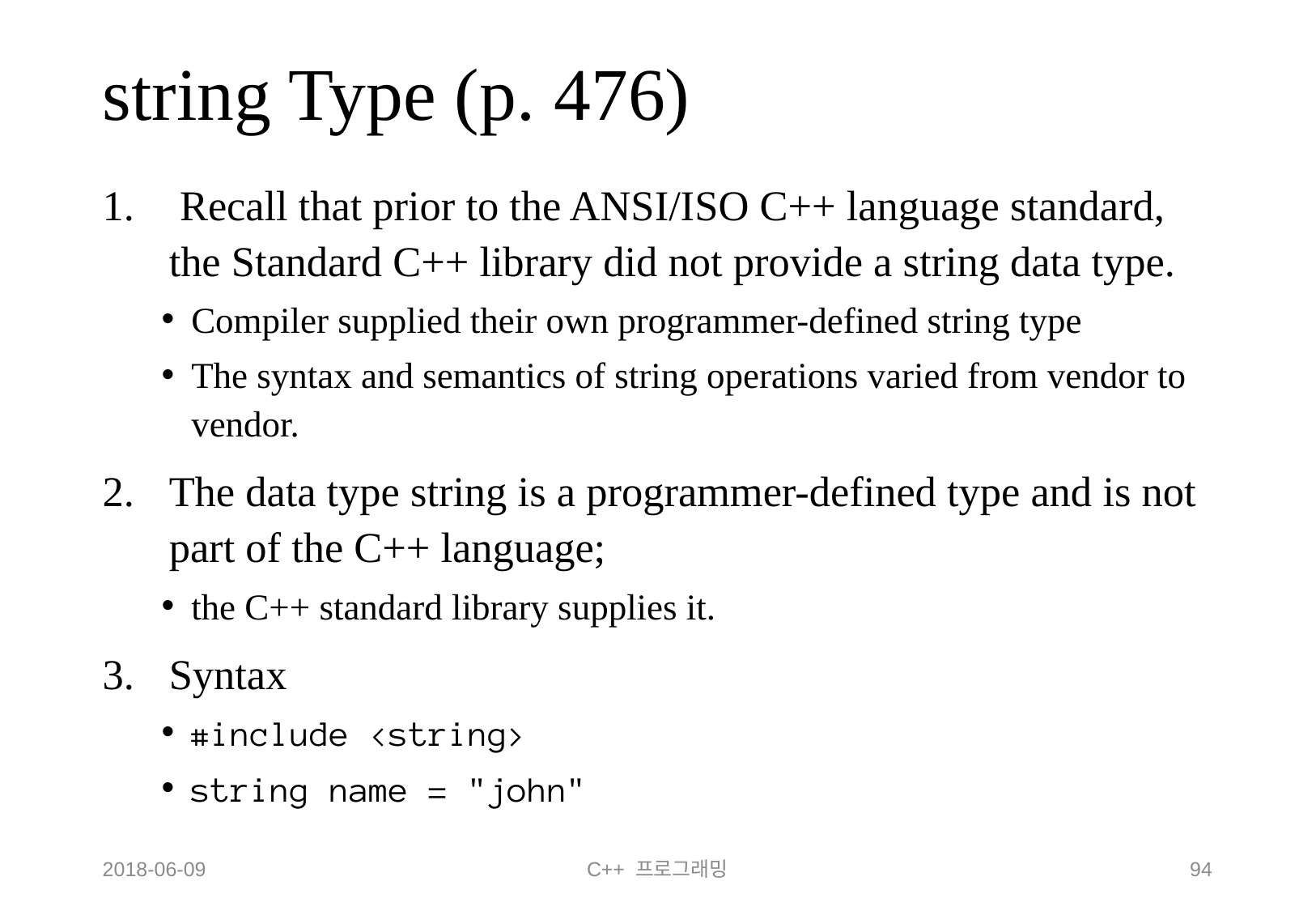

# string Type (p. 476)
 Recall that prior to the ANSI/ISO C++ language standard, the Standard C++ library did not provide a string data type.
Compiler supplied their own programmer-defined string type
The syntax and semantics of string operations varied from vendor to vendor.
The data type string is a programmer-defined type and is not part of the C++ language;
the C++ standard library supplies it.
Syntax
#include <string>
string name = "john"

2018-06-09
C++ 프로그래밍
94